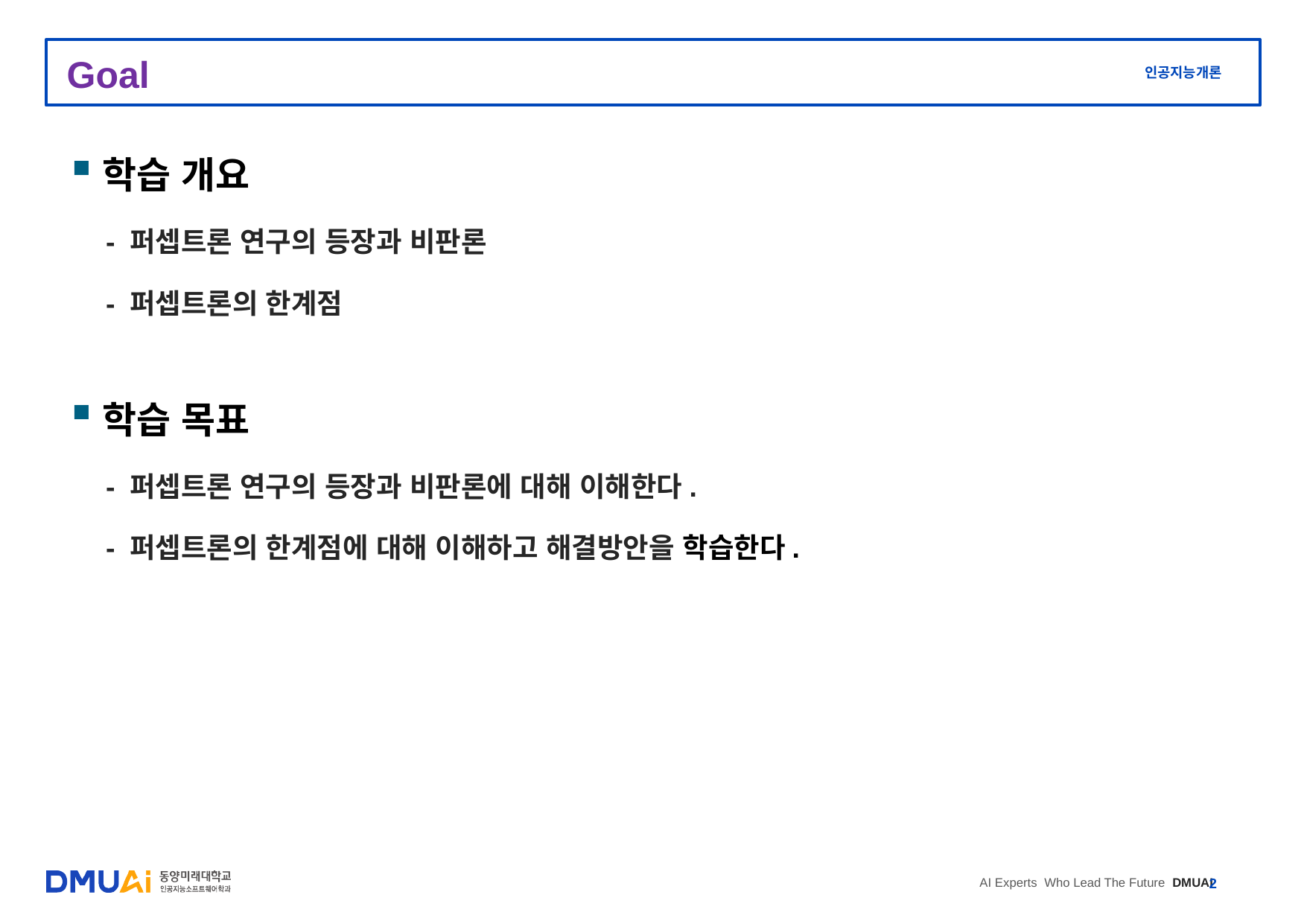

# Goal
학습 개요
      - 퍼셉트론 연구의 등장과 비판론
      - 퍼셉트론의 한계점

학습 목표
      - 퍼셉트론 연구의 등장과 비판론에 대해 이해한다.
      - 퍼셉트론의 한계점에 대해 이해하고 해결방안을 학습한다.